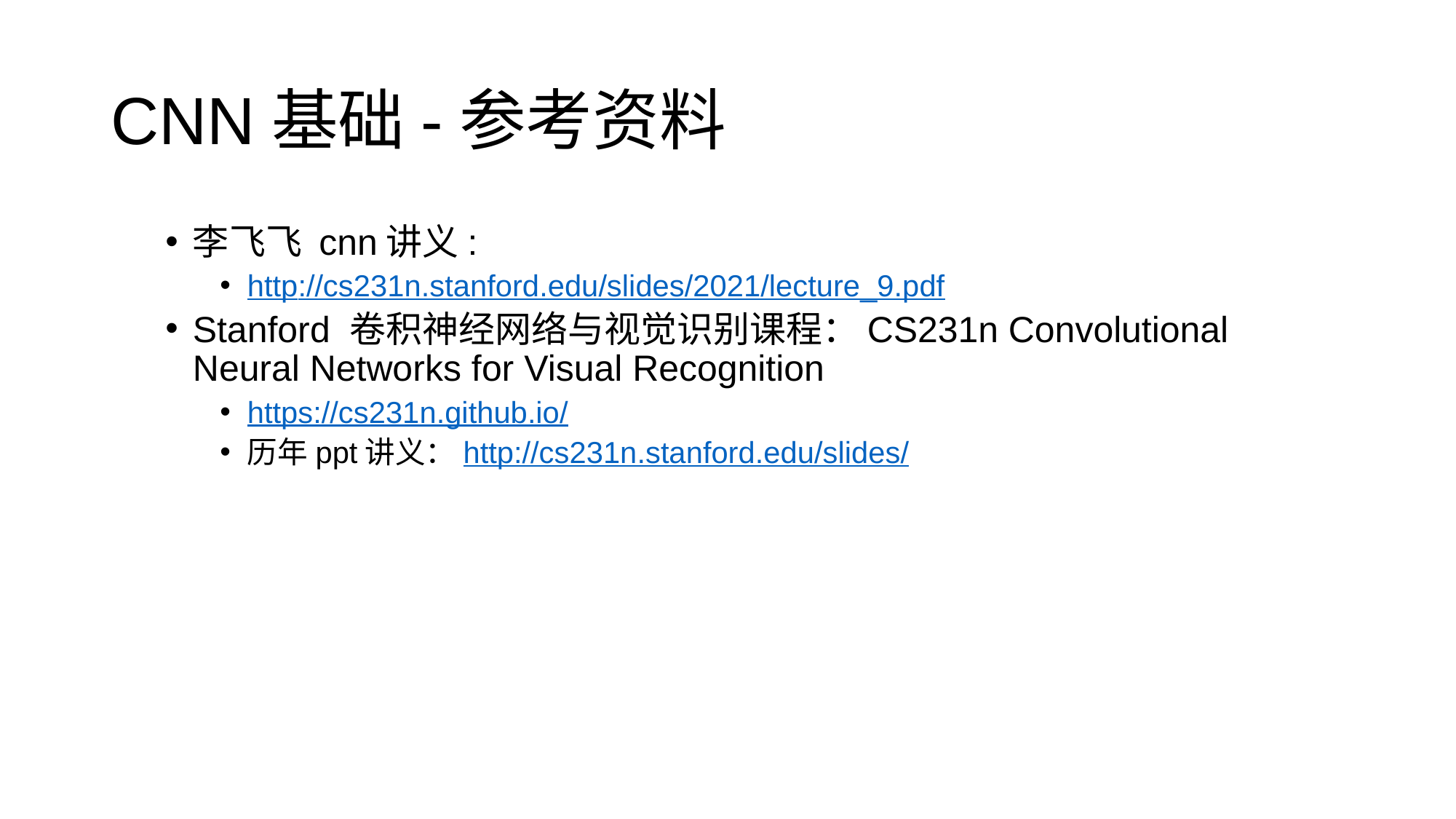

# CNN基础-参考资料
李飞飞 cnn讲义:
http://cs231n.stanford.edu/slides/2021/lecture_9.pdf
Stanford 卷积神经网络与视觉识别课程：CS231n Convolutional Neural Networks for Visual Recognition
https://cs231n.github.io/
历年ppt讲义：http://cs231n.stanford.edu/slides/